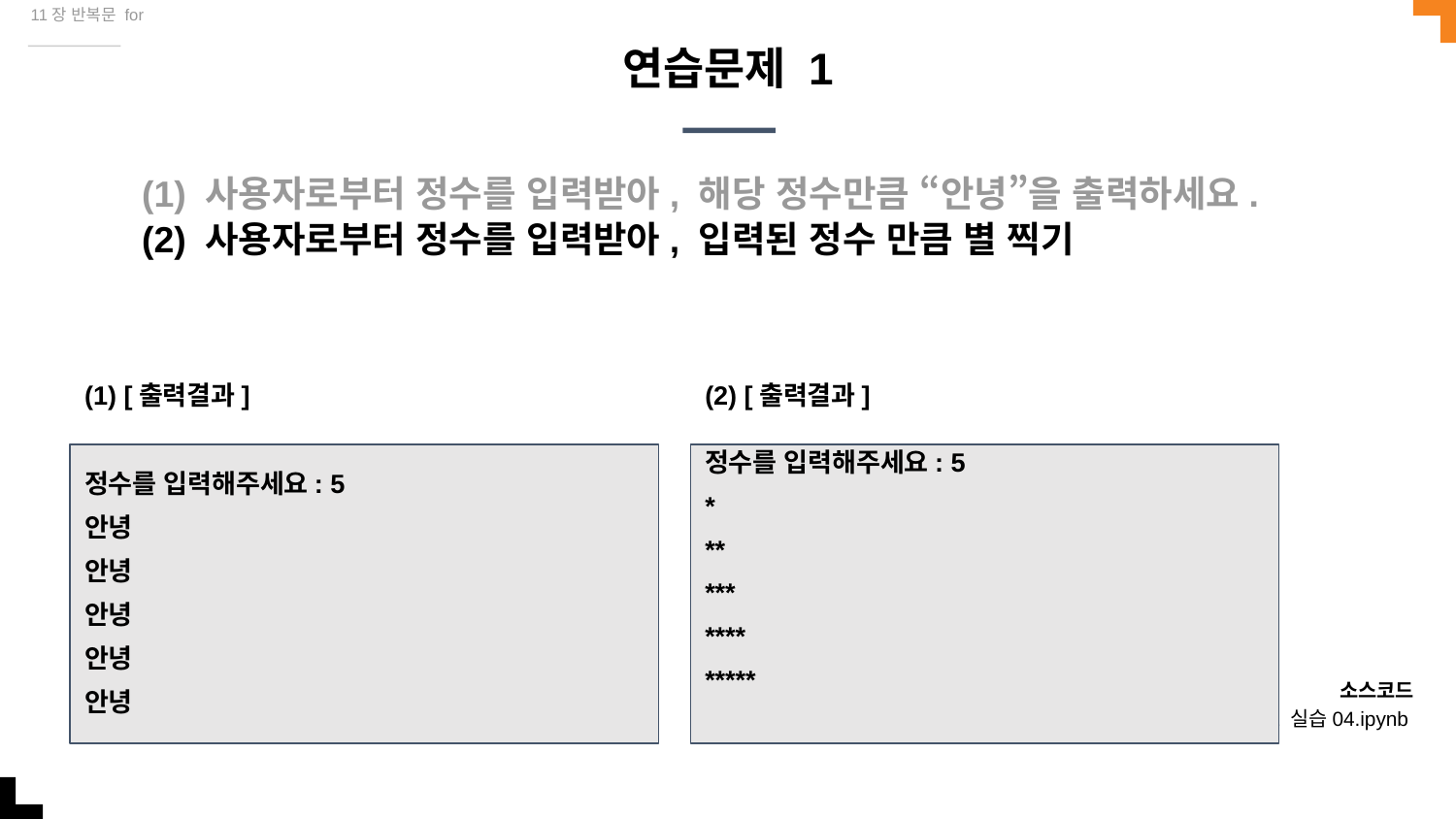

11장 반복문 for
# 연습문제 1
(1) 사용자로부터 정수를 입력받아, 해당 정수만큼 “안녕”을 출력하세요.

(2) 사용자로부터 정수를 입력받아, 입력된 정수 만큼 별 찍기
(1) [출력결과]
(2) [출력결과]
정수를 입력해주세요: 5
안녕
안녕
안녕
안녕
안녕
정수를 입력해주세요: 5
*
**
***
****
*****

소스코드
11-1 실습04.ipynb